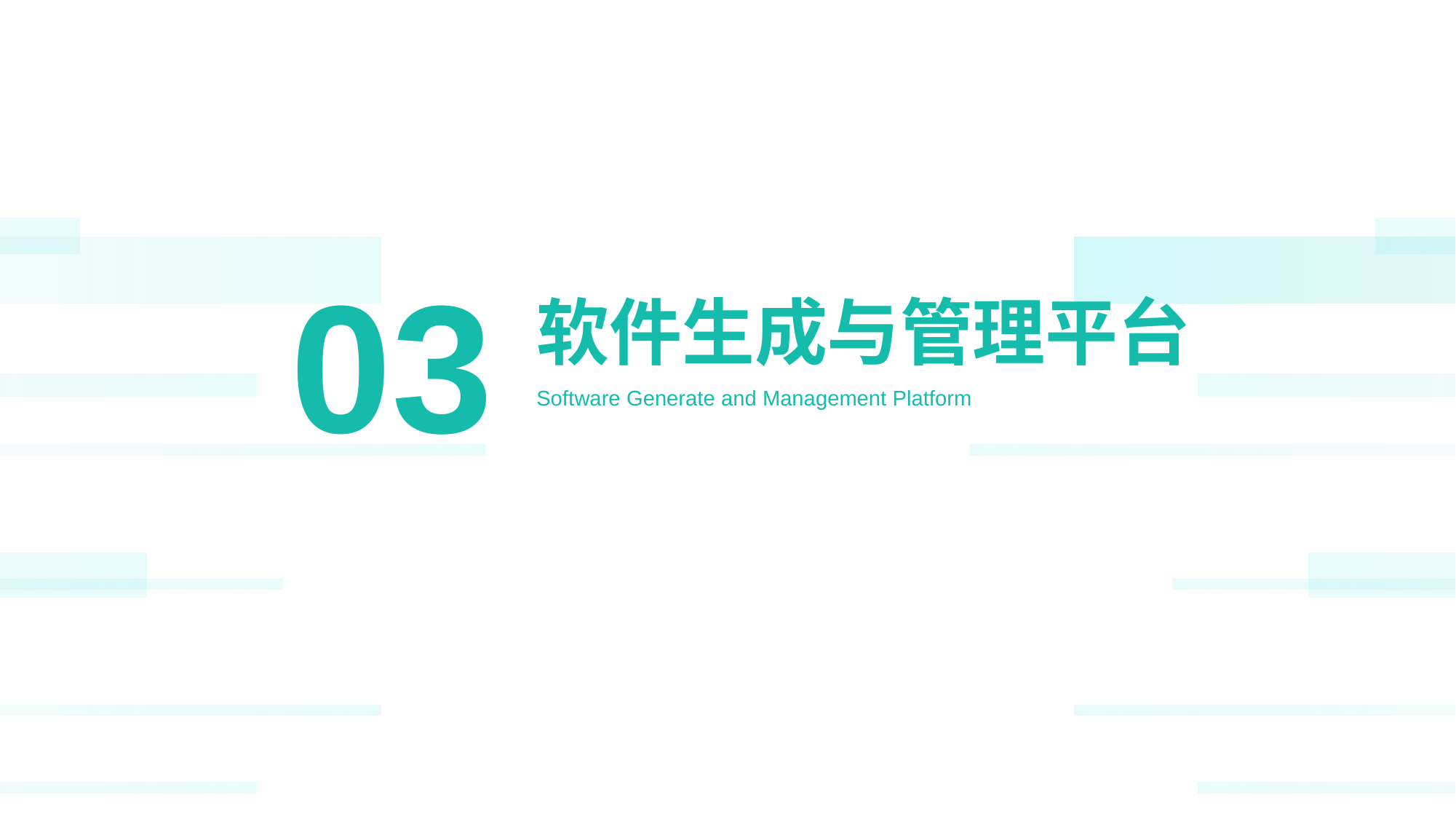

03
软件生成与管理平台
Software Generate and Management Platform